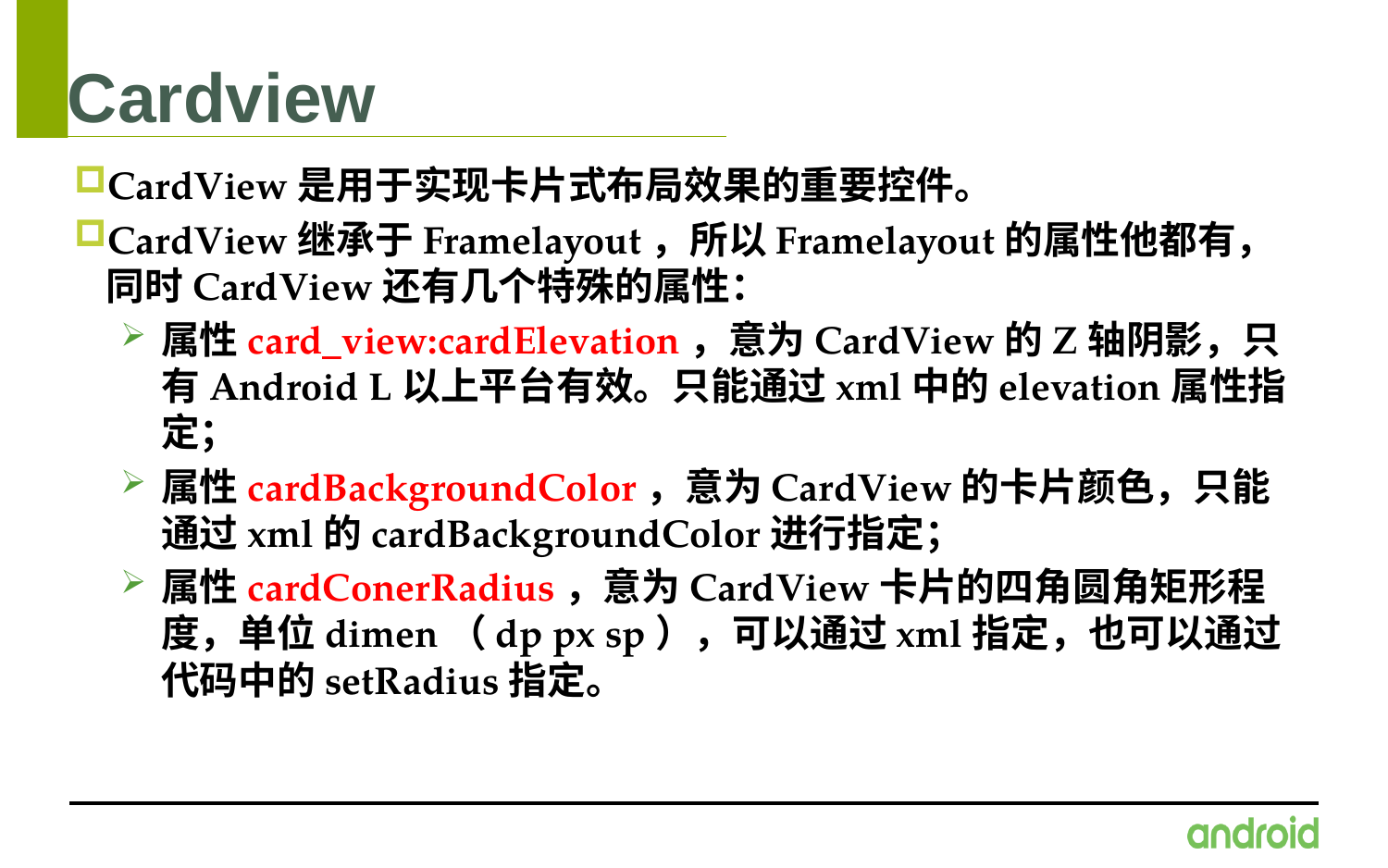

# Cardview
CardView是用于实现卡片式布局效果的重要控件。
CardView继承于Framelayout，所以Framelayout的属性他都有，同时CardView还有几个特殊的属性：
属性card_view:cardElevation，意为CardView的Z轴阴影，只有Android L以上平台有效。只能通过xml中的elevation属性指定；
属性cardBackgroundColor，意为CardView的卡片颜色，只能通过xml的cardBackgroundColor进行指定；
属性cardConerRadius，意为CardView卡片的四角圆角矩形程度，单位dimen（dp px sp），可以通过xml指定，也可以通过代码中的setRadius指定。